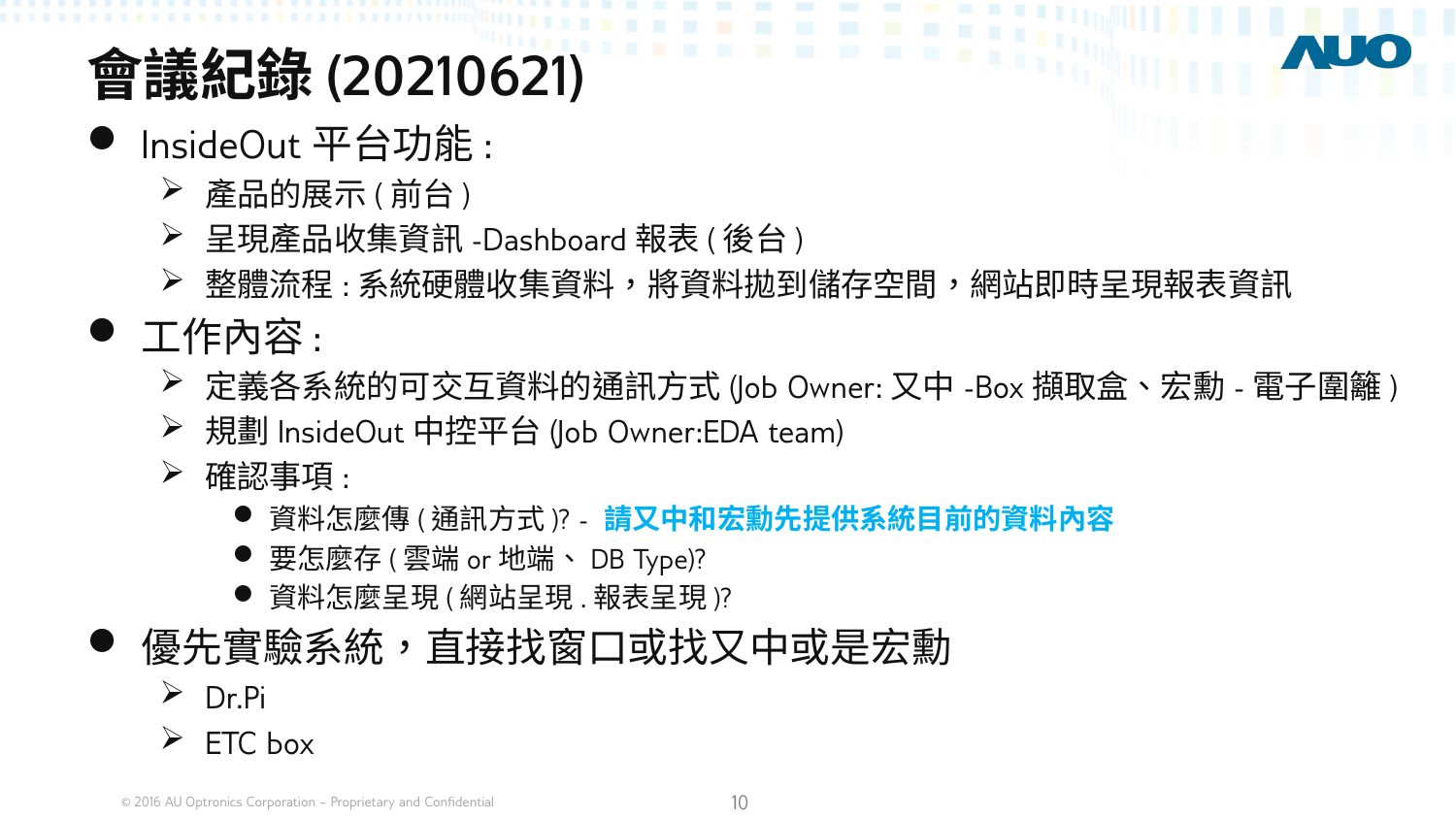

# 會議紀錄(20210621)
InsideOut平台功能:
產品的展示(前台)
呈現產品收集資訊-Dashboard報表(後台)
整體流程:系統硬體收集資料，將資料拋到儲存空間，網站即時呈現報表資訊
工作內容:
定義各系統的可交互資料的通訊方式(Job Owner:又中-Box擷取盒、宏勳-電子圍籬)
規劃InsideOut中控平台(Job Owner:EDA team)
確認事項:
資料怎麼傳(通訊方式)? - 請又中和宏勳先提供系統目前的資料內容
要怎麼存(雲端or地端、DB Type)?
資料怎麼呈現(網站呈現.報表呈現)?
優先實驗系統，直接找窗口或找又中或是宏勳
Dr.Pi
ETC box